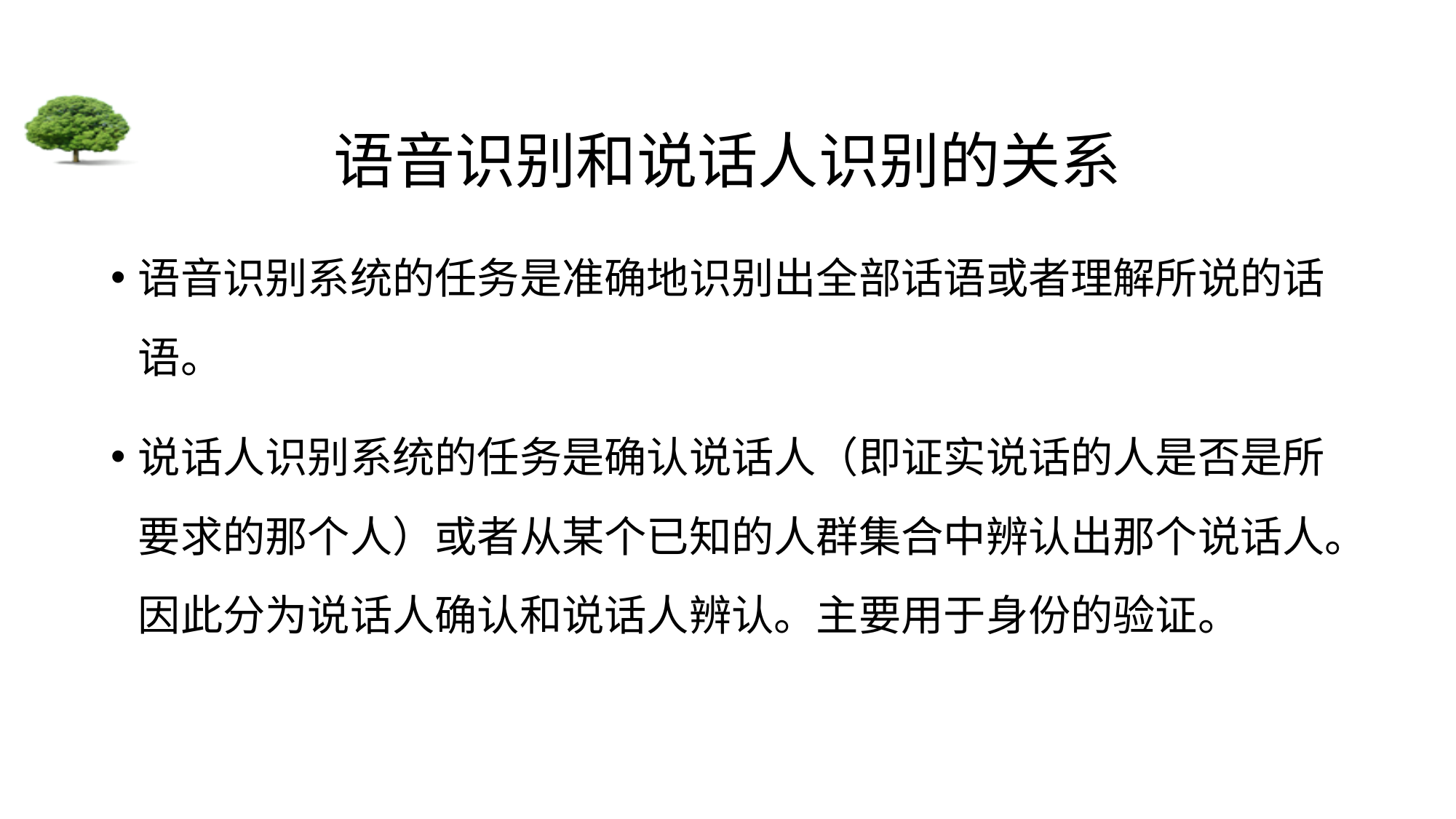

# 语音识别和说话人识别的关系
语音识别系统的任务是准确地识别出全部话语或者理解所说的话语。
说话人识别系统的任务是确认说话人（即证实说话的人是否是所要求的那个人）或者从某个已知的人群集合中辨认出那个说话人。因此分为说话人确认和说话人辨认。主要用于身份的验证。